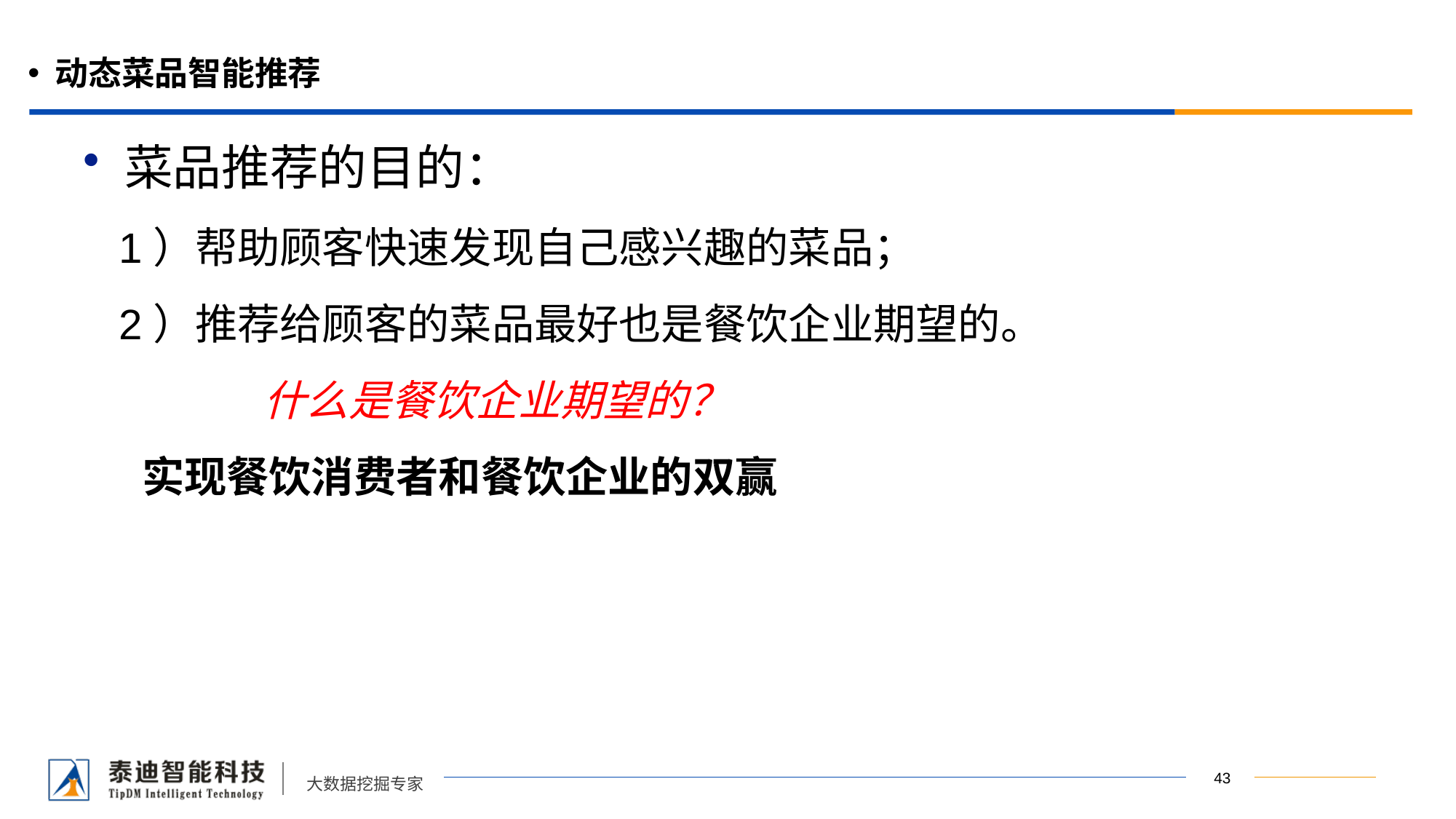

动态菜品智能推荐
菜品推荐的目的：
   1）帮助顾客快速发现自己感兴趣的菜品；
   2）推荐给顾客的菜品最好也是餐饮企业期望的。
                  什么是餐饮企业期望的？
     实现餐饮消费者和餐饮企业的双赢